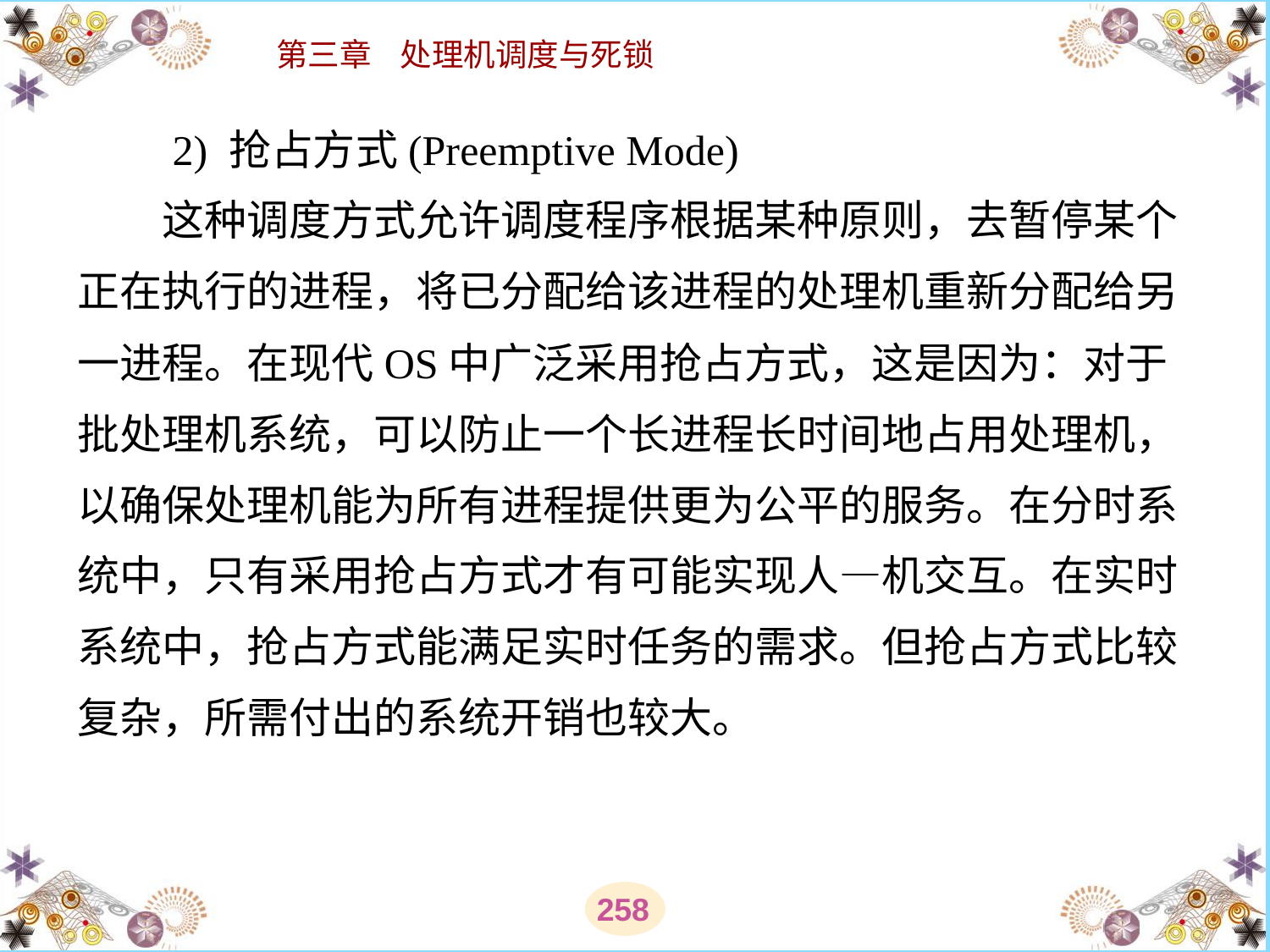

# 2) 抢占方式(Preemptive Mode) 　　这种调度方式允许调度程序根据某种原则，去暂停某个正在执行的进程，将已分配给该进程的处理机重新分配给另一进程。在现代OS中广泛采用抢占方式，这是因为：对于批处理机系统，可以防止一个长进程长时间地占用处理机，以确保处理机能为所有进程提供更为公平的服务。在分时系统中，只有采用抢占方式才有可能实现人—机交互。在实时系统中，抢占方式能满足实时任务的需求。但抢占方式比较复杂，所需付出的系统开销也较大。